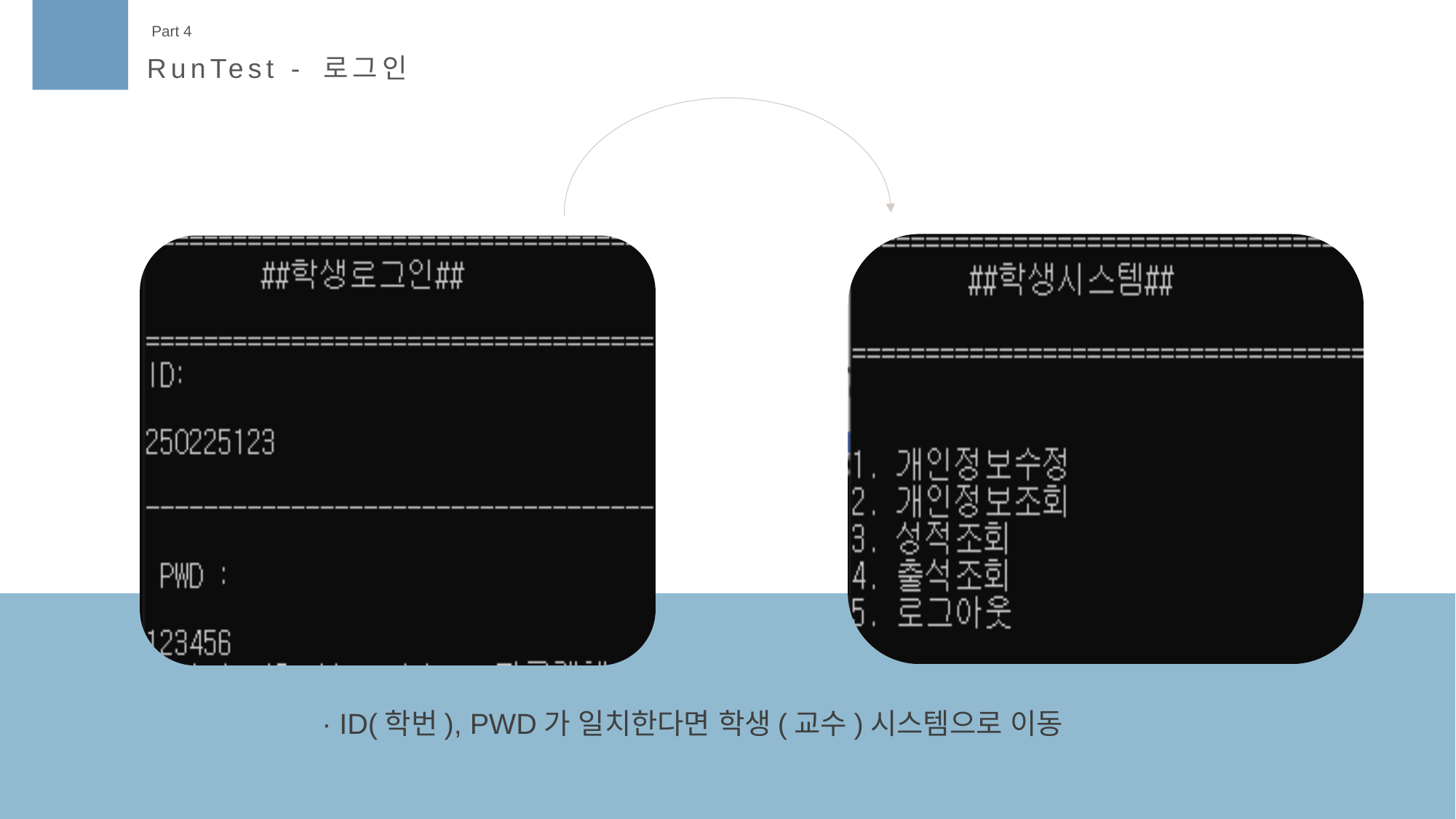

Part 4
RunTest - 로그인

· ID(학번), PWD가 일치한다면 학생(교수)시스템으로 이동